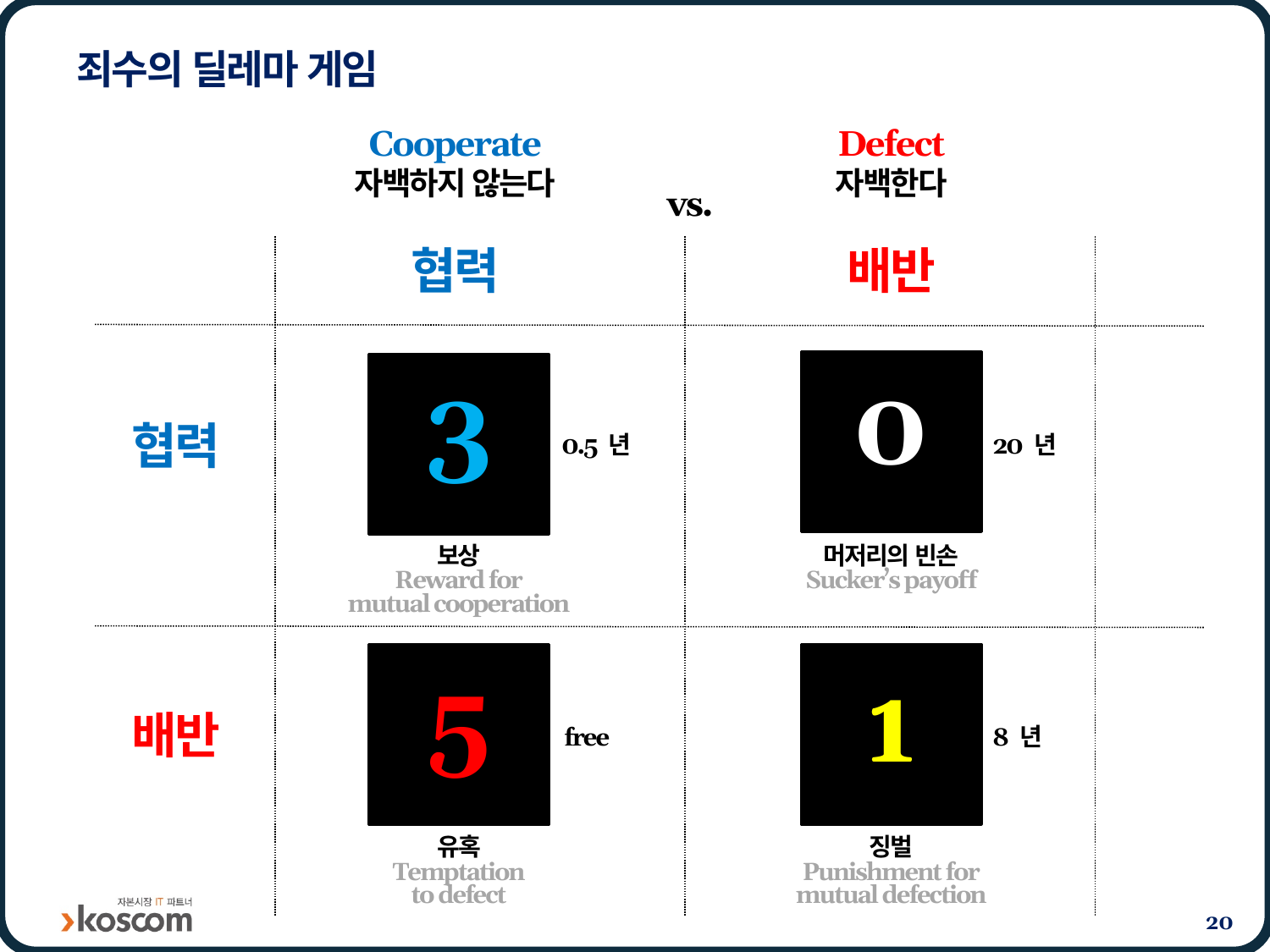

# 죄수의 딜레마 게임
Cooperate
자백하지 않는다

협력
Defect
자백한다

배반
vs.

3
0

협력
0.5 년
20 년
보상
Reward for
mutual cooperation
머저리의 빈손
Sucker’s payoff

5
1
배반
free
8 년
유혹
Temptation
to defect
징벌
Punishment for
mutual defection
20